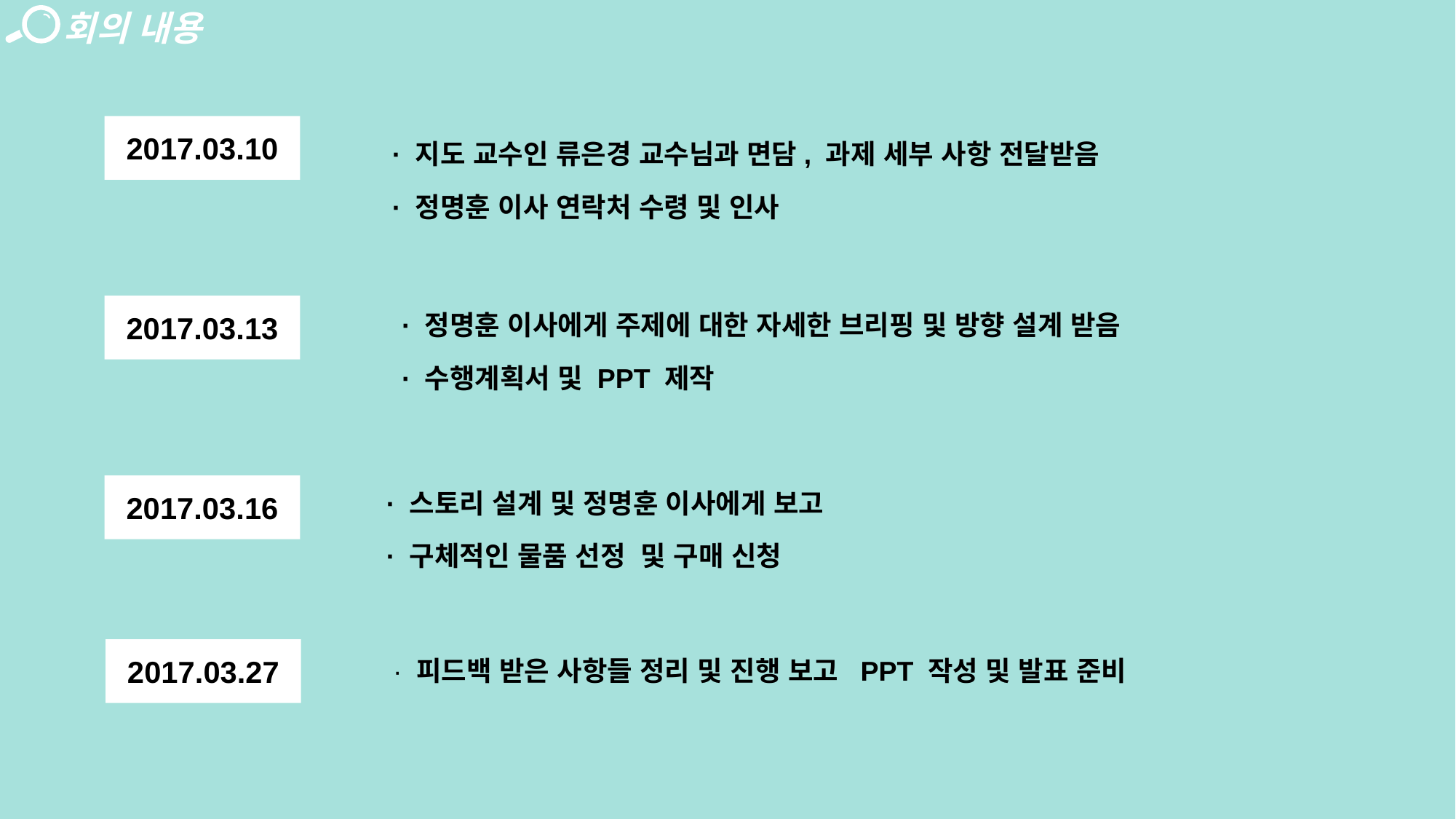

회의 내용

2017.03.10
 · 지도 교수인 류은경 교수님과 면담, 과제 세부 사항 전달받음

 · 정명훈 이사 연락처 수령 및 인사

2017.03.13
 · 정명훈 이사에게 주제에 대한 자세한 브리핑 및 방향 설계 받음

 · 수행계획서 및 PPT 제작
2017.03.16
 · 스토리 설계 및 정명훈 이사에게 보고

 · 구체적인 물품 선정  및 구매 신청
2017.03.27
 · 피드백 받은 사항들 정리 및 진행 보고  PPT 작성 및 발표 준비